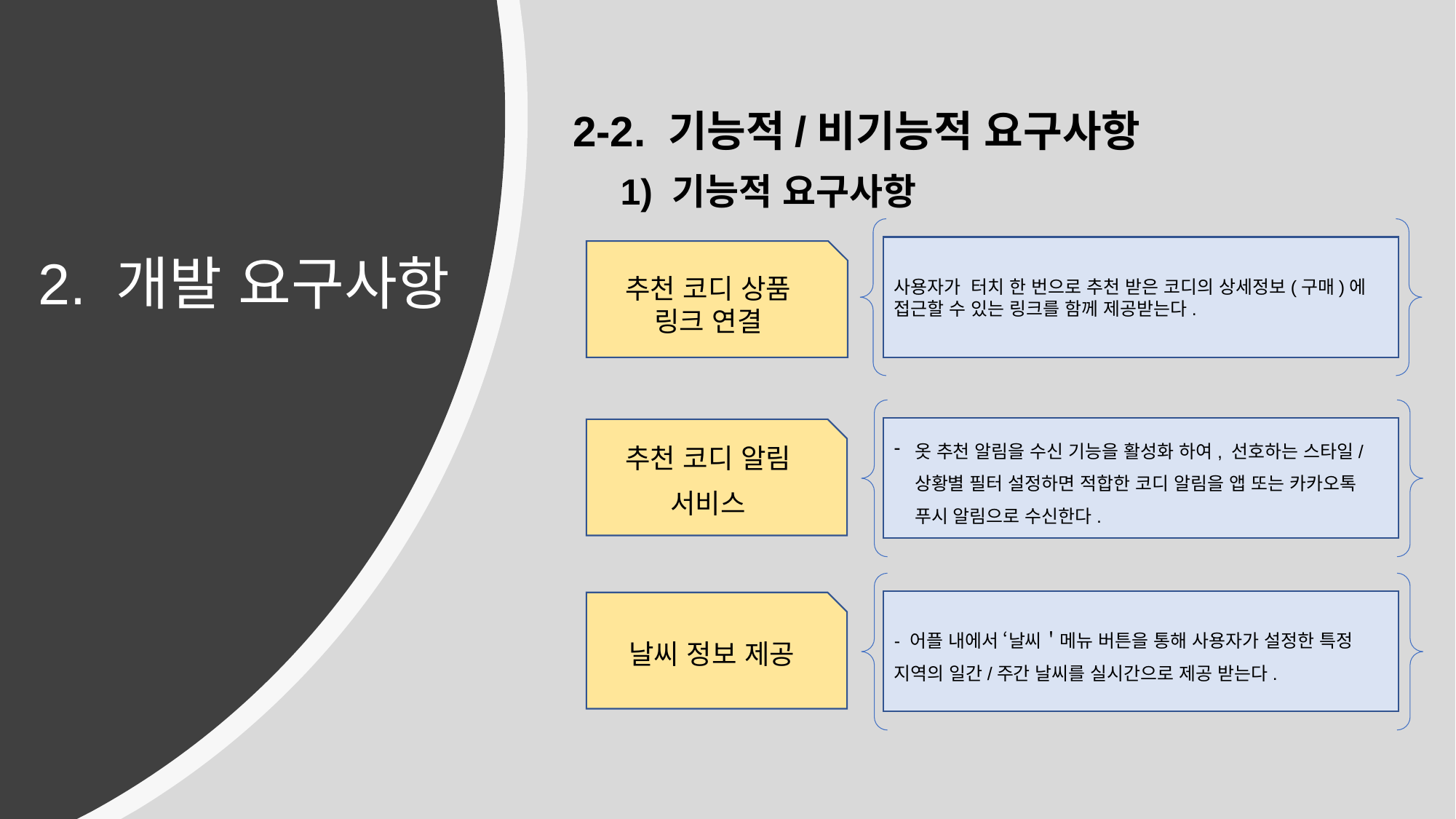

2-2. 기능적/비기능적 요구사항
1) 기능적 요구사항
2. 개발 요구사항

사용자가  터치 한 번으로 추천 받은 코디의 상세정보(구매)에 접근할 수 있는 링크를 함께 제공받는다.
추천 코디 상품
링크 연결

옷 추천 알림을 수신 기능을 활성화 하여, 선호하는 스타일/상황별 필터 설정하면 적합한 코디 알림을 앱 또는 카카오톡 푸시 알림으로 수신한다.
추천 코디 알림
서비스

- 어플 내에서 ‘날씨＇메뉴 버튼을 통해 사용자가 설정한 특정 지역의 일간/주간 날씨를 실시간으로 제공 받는다.
날씨 정보 제공